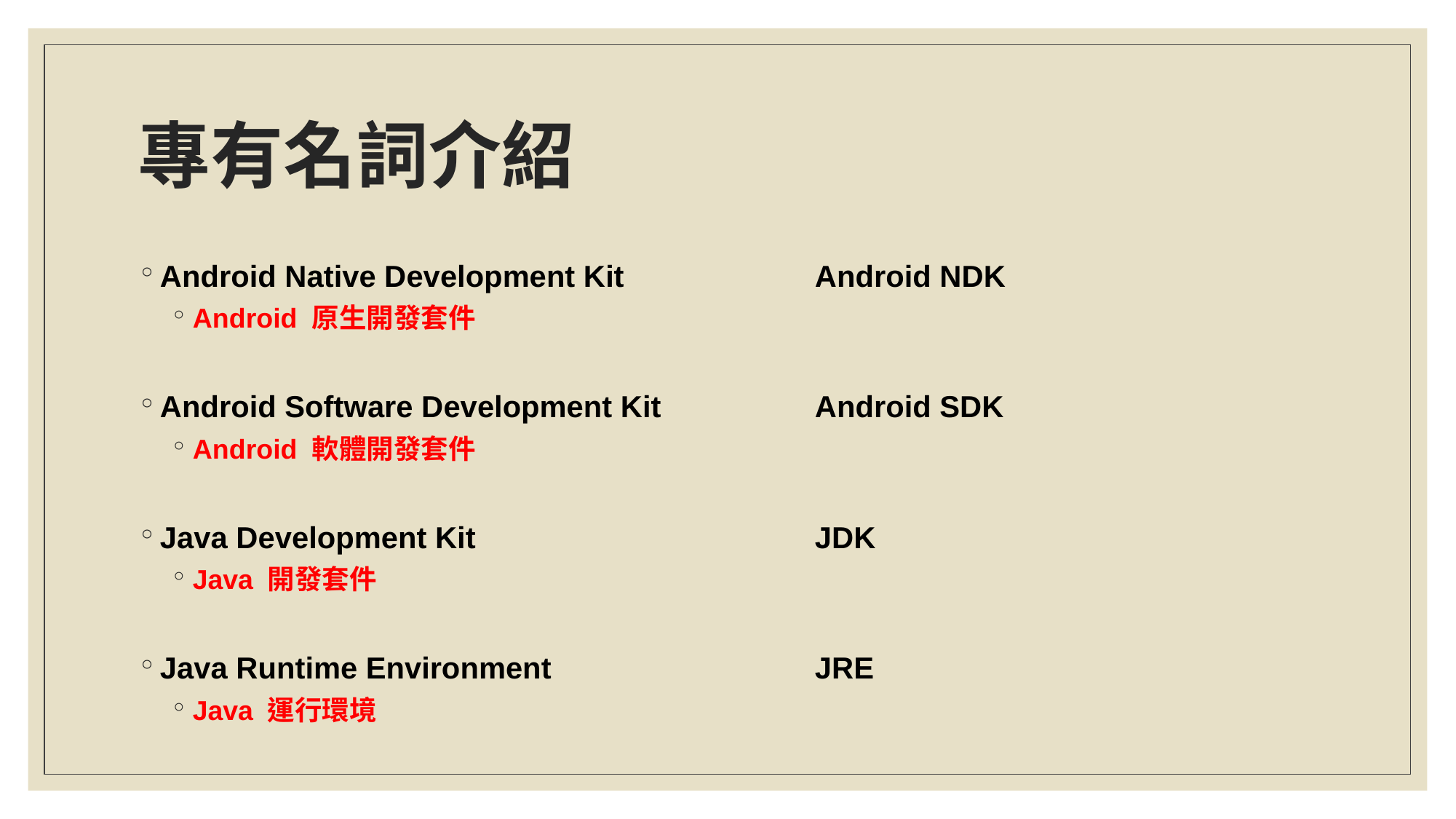

# 專有名詞介紹
Android Native Development Kit		Android NDK
Android 原生開發套件

Android Software Development Kit 		Android SDK
Android 軟體開發套件

Java Development Kit				JDK
Java 開發套件

Java Runtime Environment			JRE
Java 運行環境